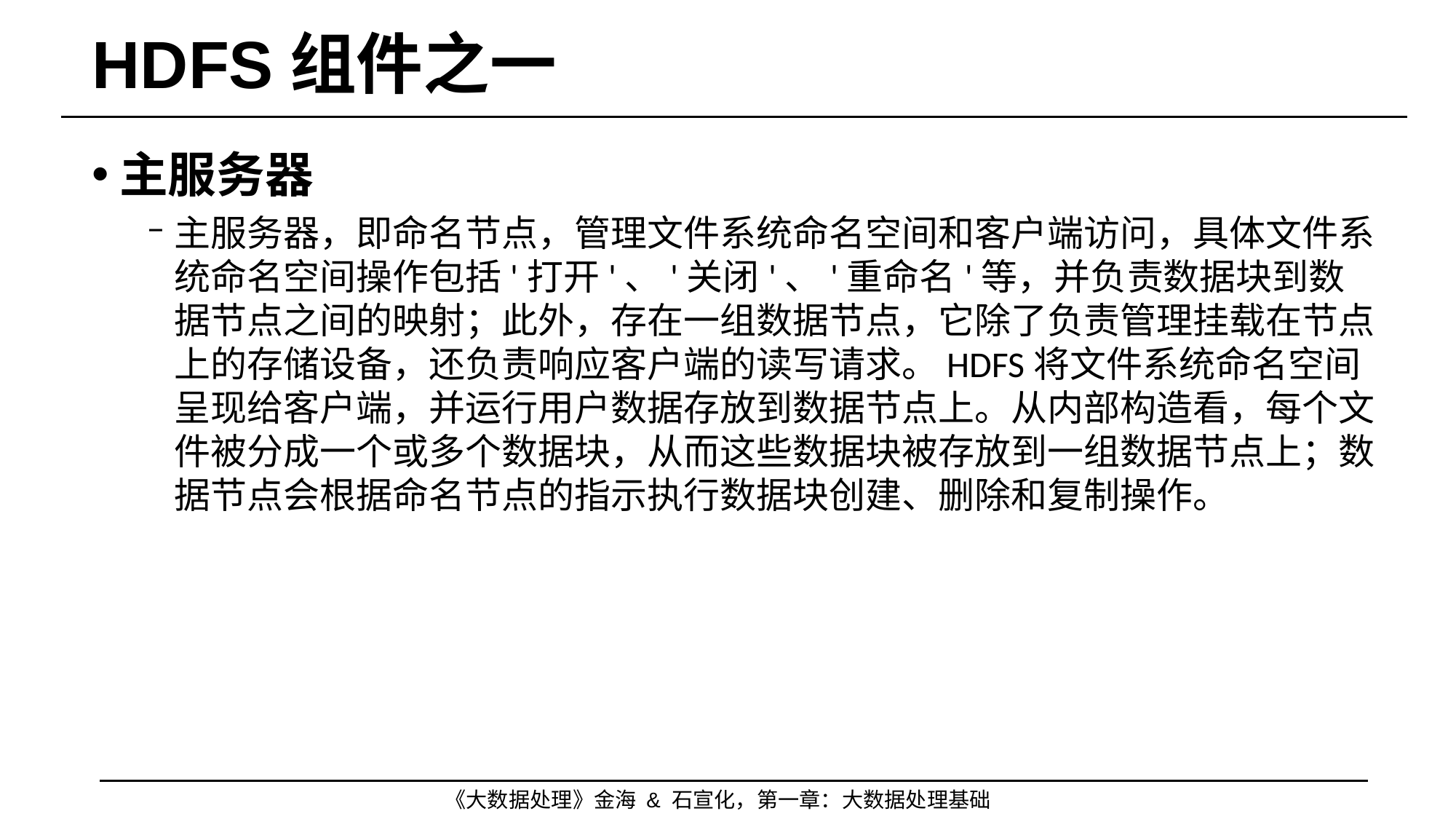

# HDFS组件之一
主服务器
主服务器，即命名节点，管理文件系统命名空间和客户端访问，具体文件系统命名空间操作包括'打开'、'关闭'、'重命名'等，并负责数据块到数据节点之间的映射；此外，存在一组数据节点，它除了负责管理挂载在节点上的存储设备，还负责响应客户端的读写请求。HDFS将文件系统命名空间呈现给客户端，并运行用户数据存放到数据节点上。从内部构造看，每个文件被分成一个或多个数据块，从而这些数据块被存放到一组数据节点上；数据节点会根据命名节点的指示执行数据块创建、删除和复制操作。